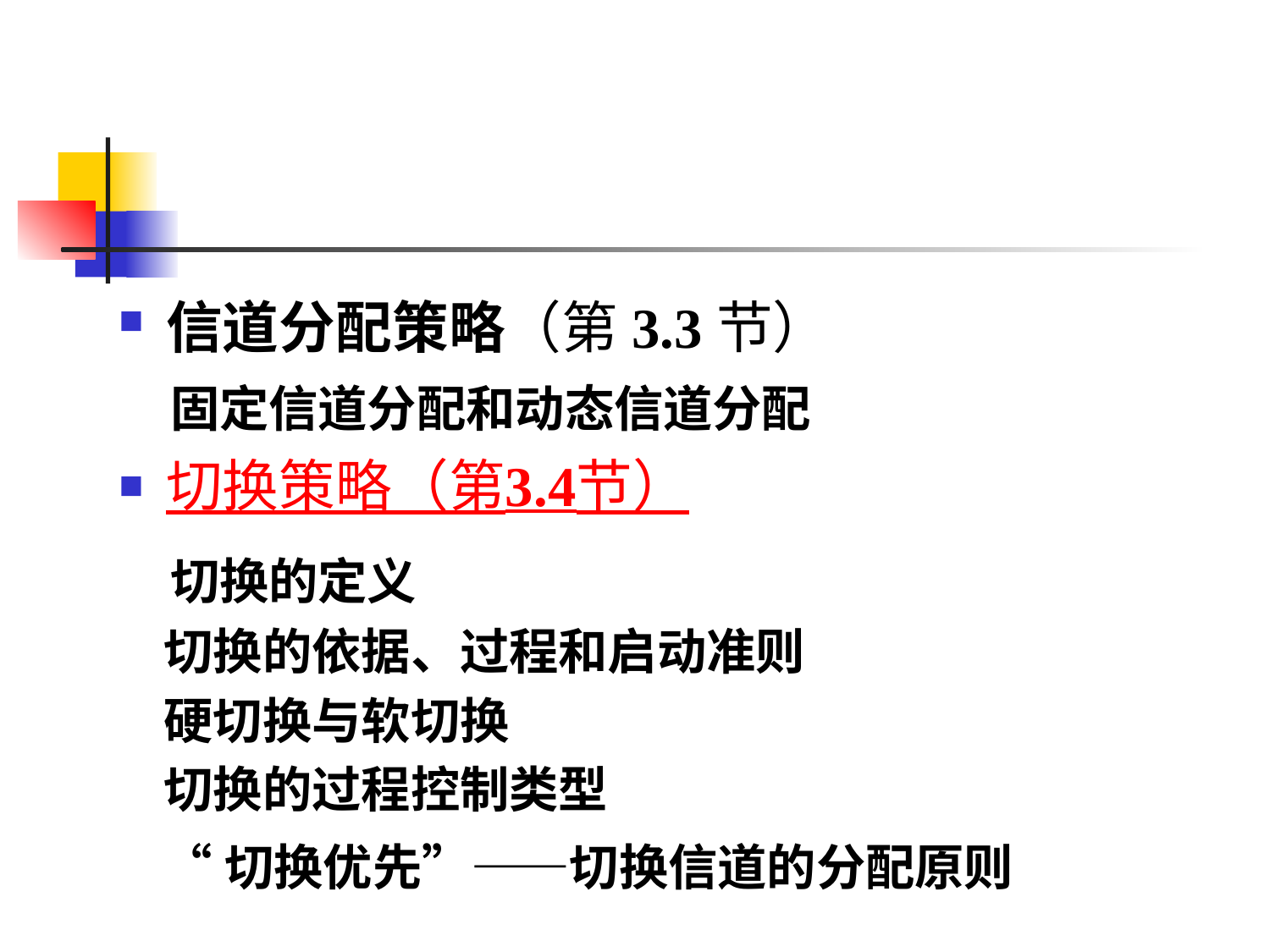

信道分配策略（第3.3节）
   固定信道分配和动态信道分配
切换策略（第3.4节）
   切换的定义
   切换的依据、过程和启动准则
   硬切换与软切换
   切换的过程控制类型
    “切换优先”——切换信道的分配原则